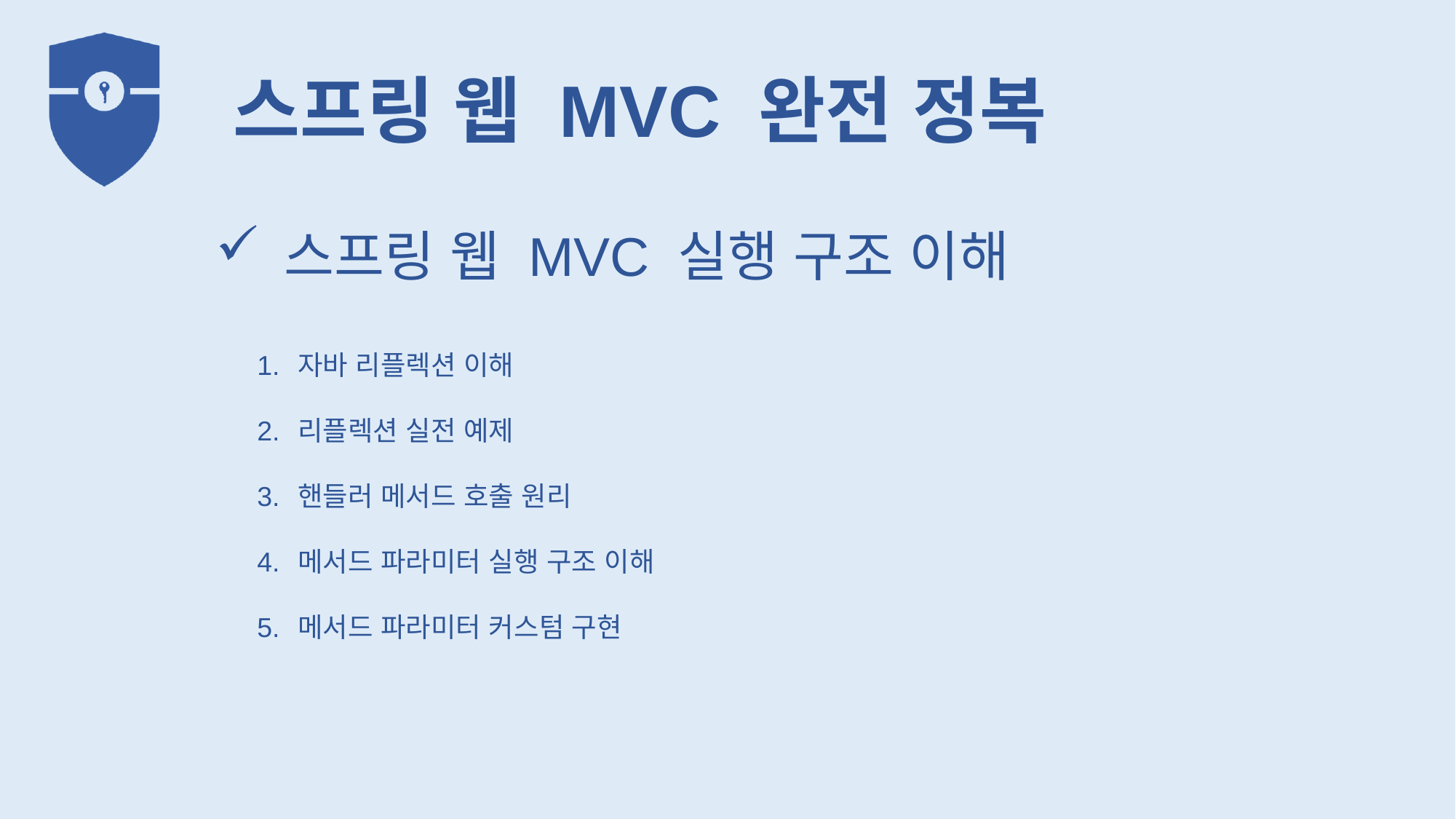

스프링 웹 MVC 실행 구조 이해
자바 리플렉션 이해
리플렉션 실전 예제
핸들러 메서드 호출 원리
메서드 파라미터 실행 구조 이해
메서드 파라미터 커스텀 구현